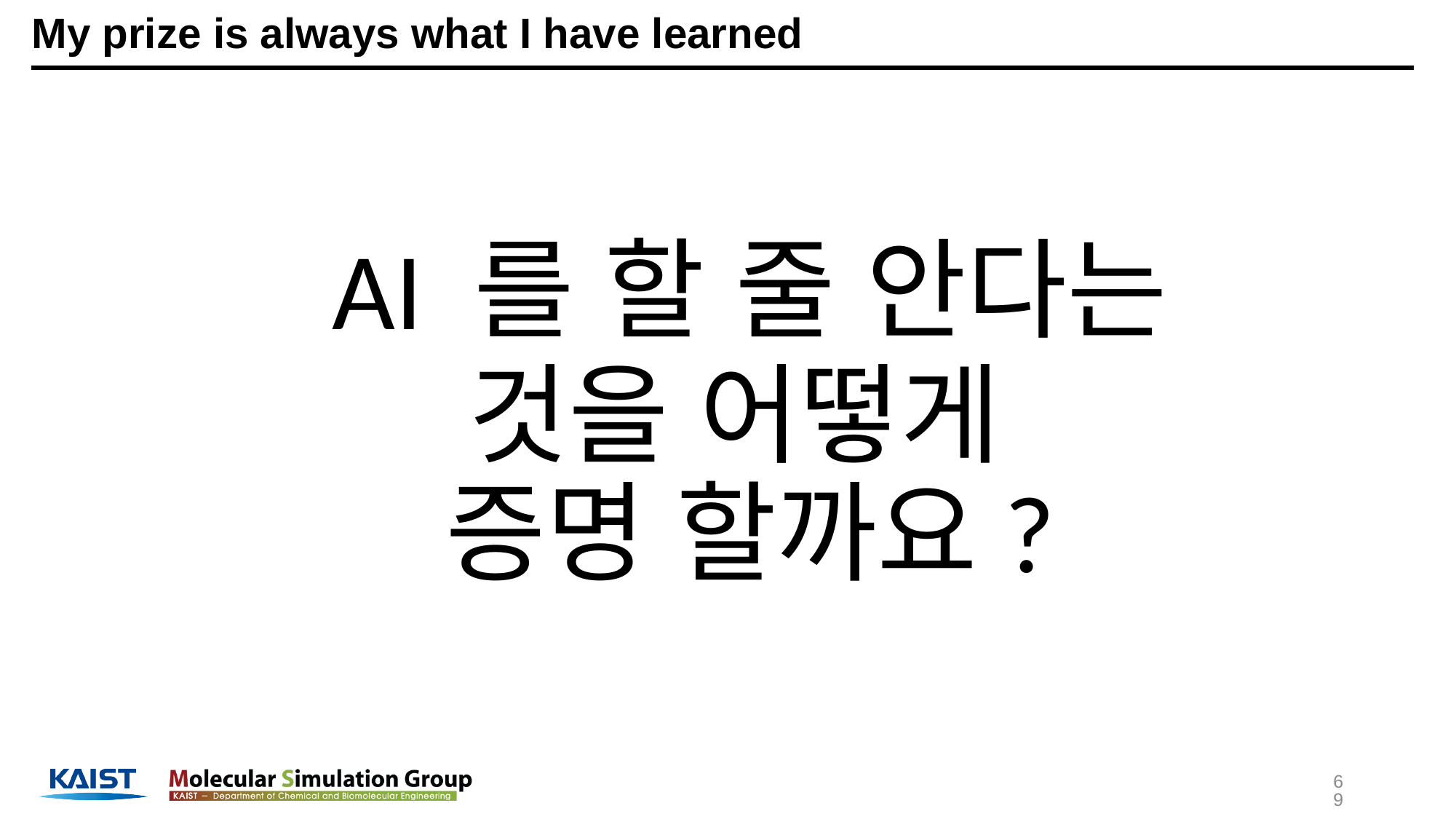

# My prize is always what I have learned

AI 를 할 줄 안다는
것을 어떻게
증명 할까요?
69